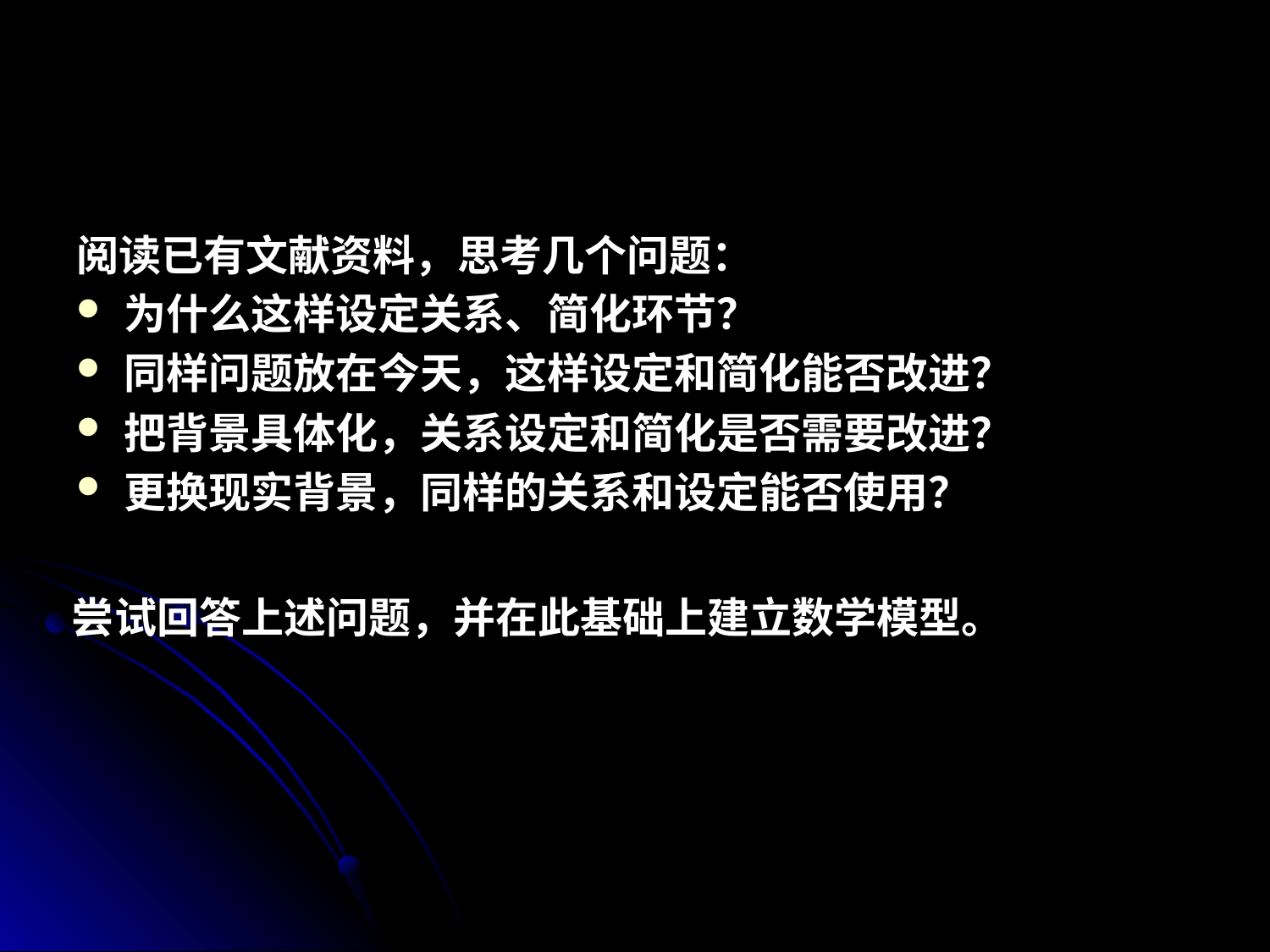

阅读已有文献资料，思考几个问题：
为什么这样设定关系、简化环节？
同样问题放在今天，这样设定和简化能否改进？
把背景具体化，关系设定和简化是否需要改进？
更换现实背景，同样的关系和设定能否使用？
尝试回答上述问题，并在此基础上建立数学模型。